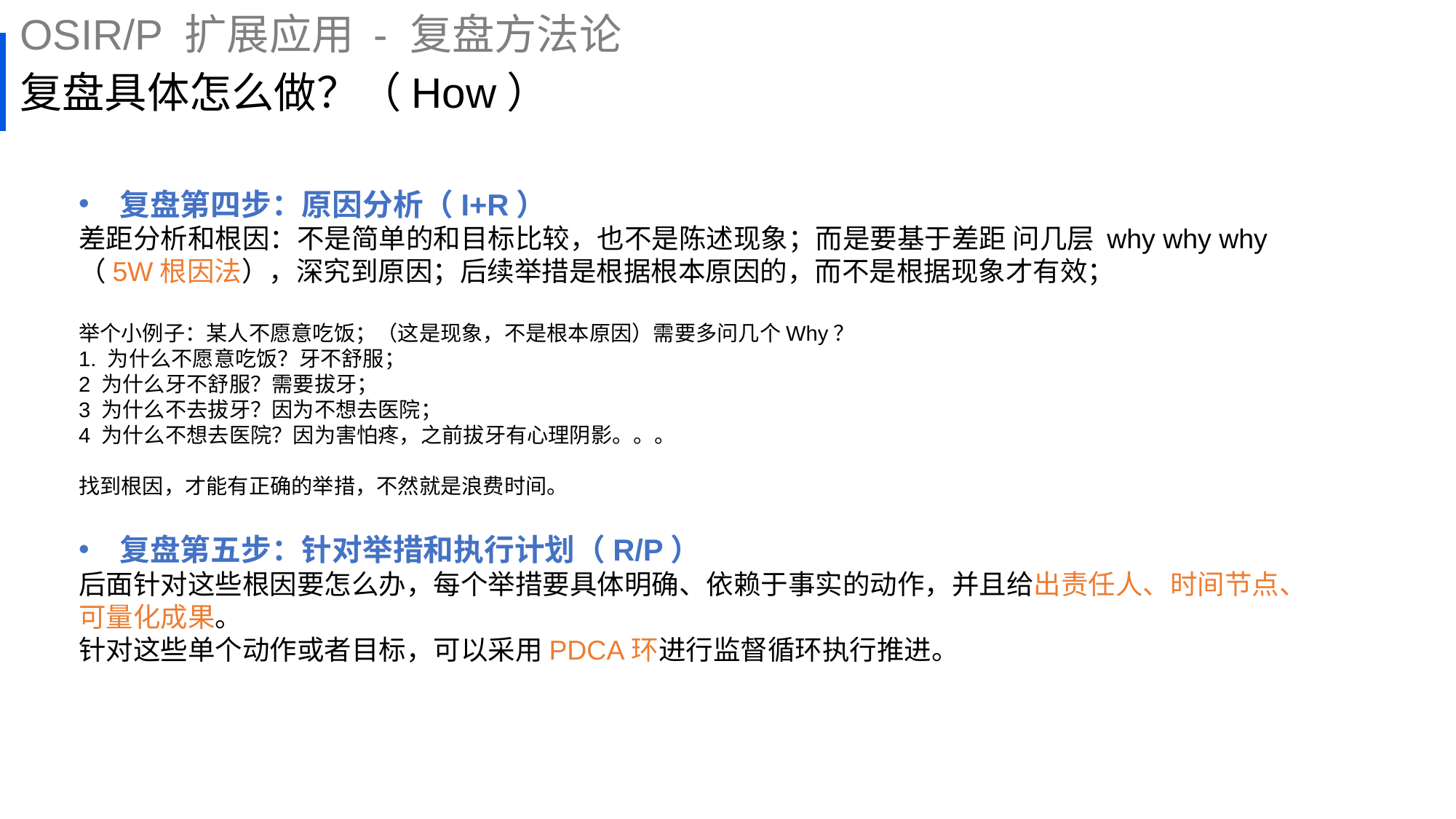

OSIR/P 扩展应用 - 复盘方法论
# 复盘具体怎么做？（How）
复盘第四步：原因分析（I+R）
差距分析和根因：不是简单的和目标比较，也不是陈述现象；而是要基于差距 问几层 why why why（5W根因法），深究到原因；后续举措是根据根本原因的，而不是根据现象才有效；

举个小例子：某人不愿意吃饭；（这是现象，不是根本原因）需要多问几个Why？
1. 为什么不愿意吃饭？牙不舒服；
2 为什么牙不舒服？需要拔牙；
3 为什么不去拔牙？因为不想去医院；
4 为什么不想去医院？因为害怕疼，之前拔牙有心理阴影。。。

找到根因，才能有正确的举措，不然就是浪费时间。

复盘第五步：针对举措和执行计划（R/P）
后面针对这些根因要怎么办，每个举措要具体明确、依赖于事实的动作，并且给出责任人、时间节点、可量化成果。
针对这些单个动作或者目标，可以采用PDCA环进行监督循环执行推进。